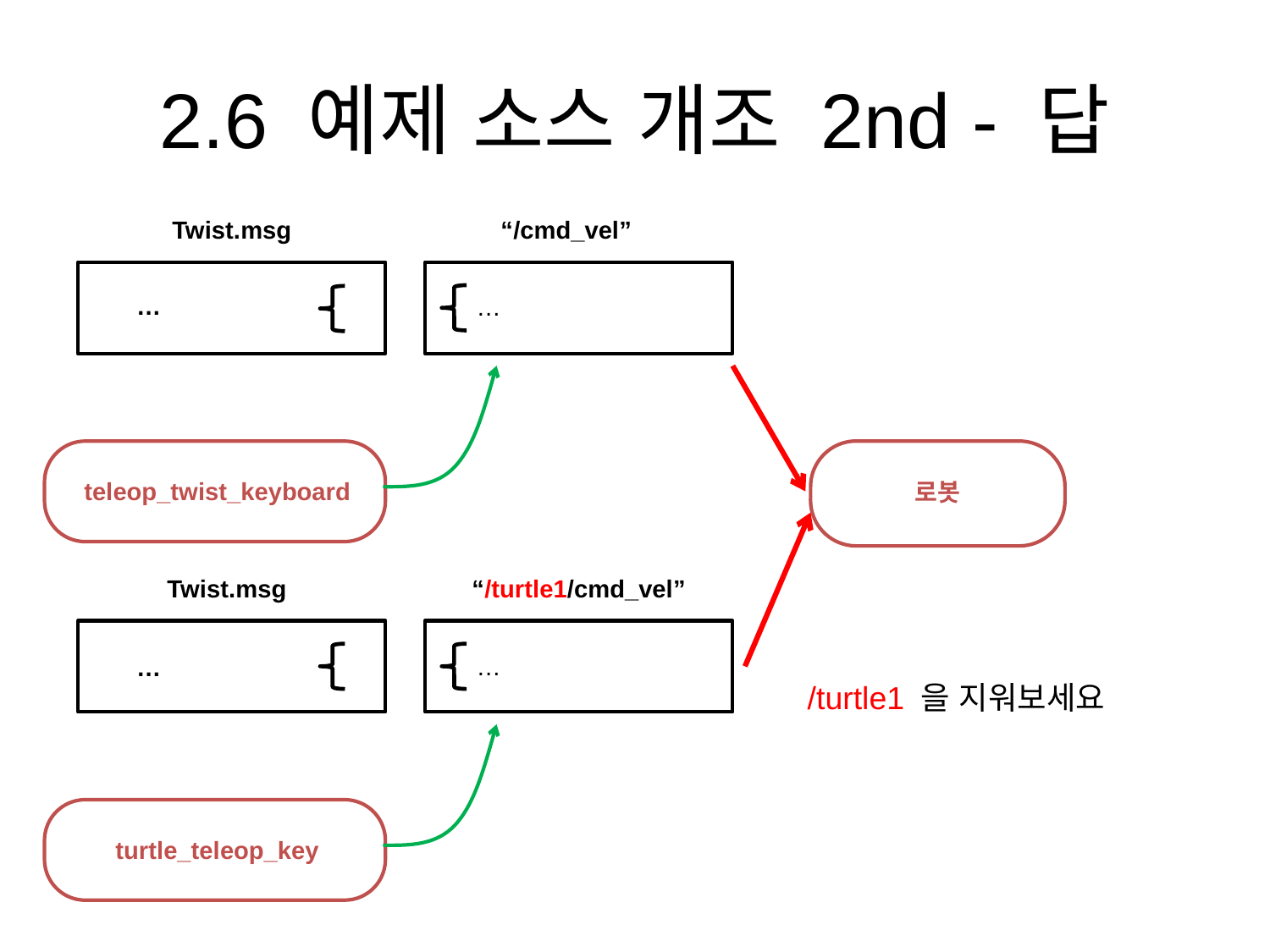

# 2.6 예제 소스 개조 2nd - 답
Twist.msg

…
“/cmd_vel”

…

teleop_twist_keyboard

로봇
Twist.msg

…
“/turtle1/cmd_vel”

…

/turtle1 을 지워보세요

turtle_teleop_key